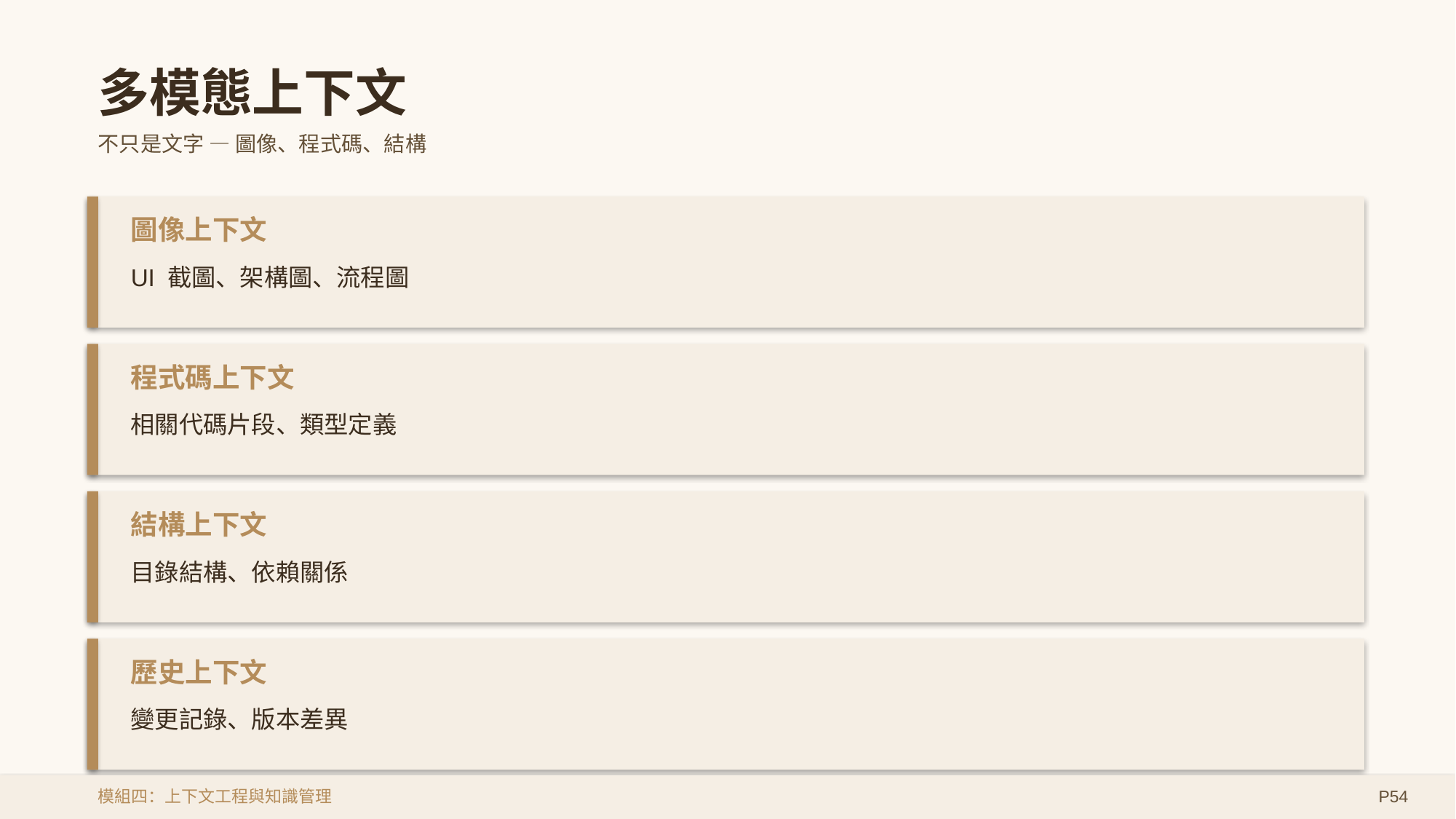

多模態上下文
不只是文字 — 圖像、程式碼、結構

圖像上下文
UI 截圖、架構圖、流程圖

程式碼上下文
相關代碼片段、類型定義

結構上下文
目錄結構、依賴關係

歷史上下文
變更記錄、版本差異

模組四：上下文工程與知識管理
P54